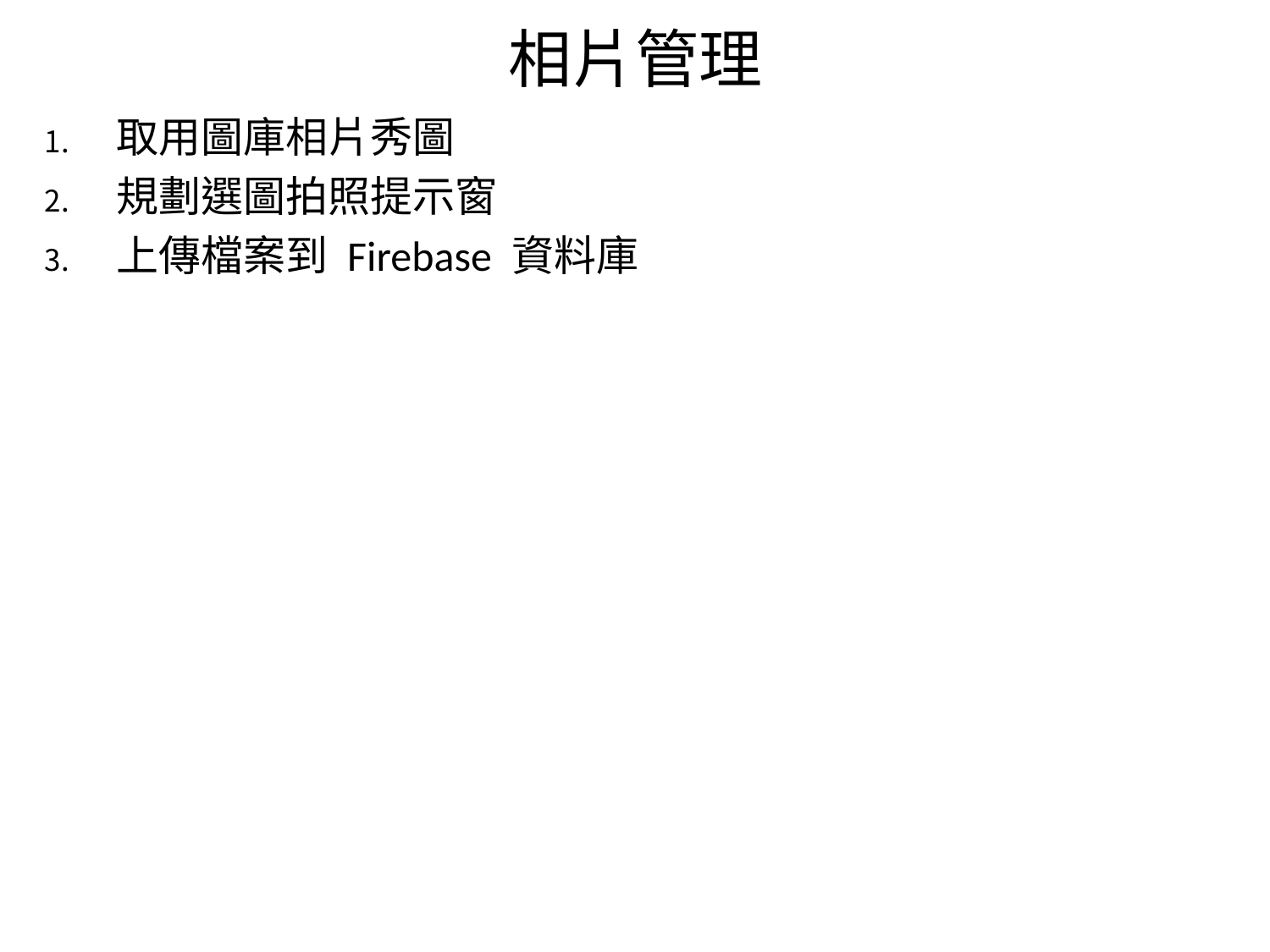

# 相片管理
取用圖庫相片秀圖
規劃選圖拍照提示窗
上傳檔案到 Firebase 資料庫